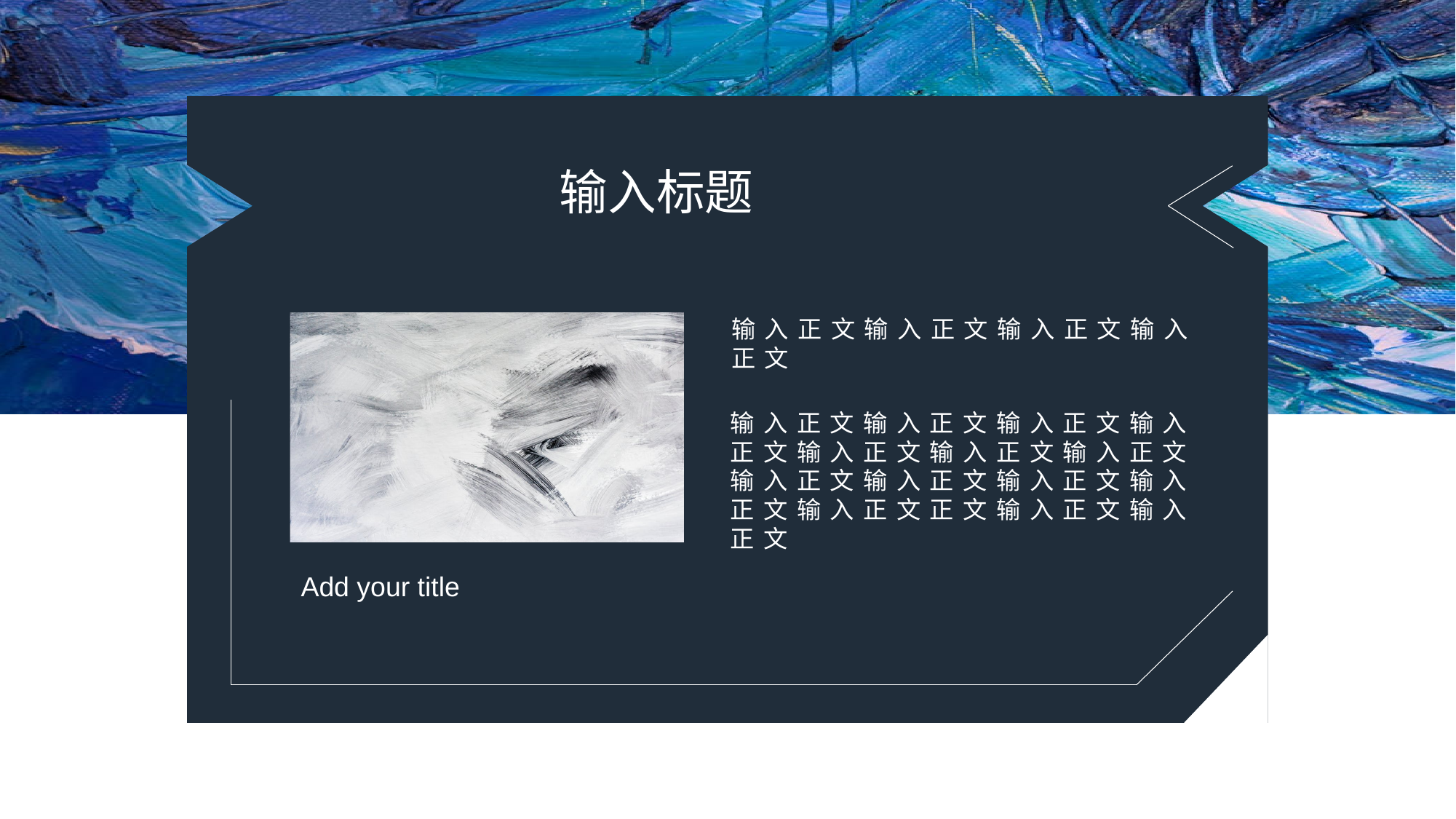

输入标题
输入正文输入正文输入正文输入正文

输入正文输入正文输入正文输入正文输入正文输入正文输入正文输入正文输入正文输入正文输入正文输入正文正文输入正文输入正文
Add your title